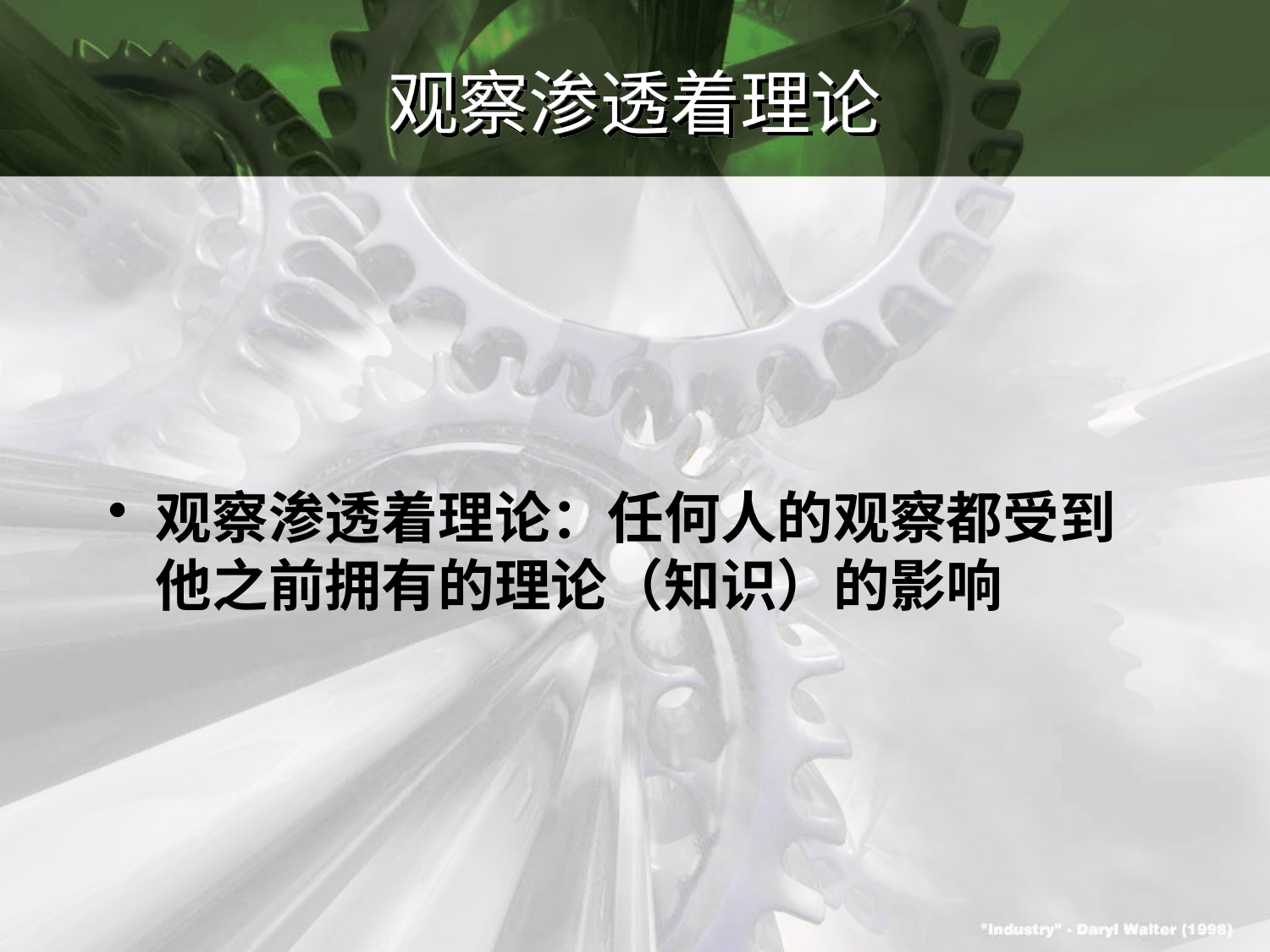

# 观察渗透着理论
观察渗透着理论：任何人的观察都受到他之前拥有的理论（知识）的影响